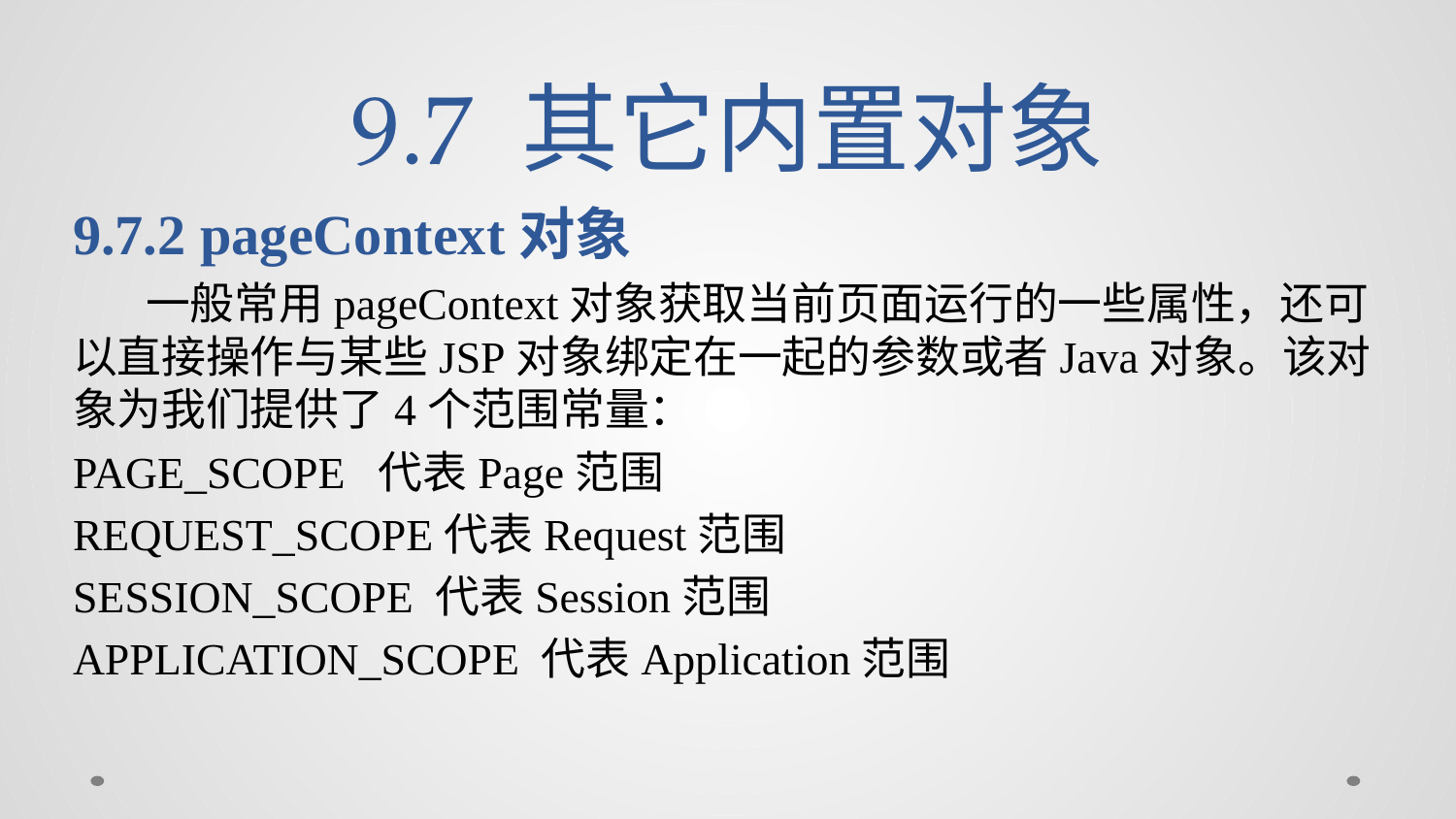

# 9.7 其它内置对象
9.7.2 pageContext对象
一般常用pageContext对象获取当前页面运行的一些属性，还可以直接操作与某些JSP对象绑定在一起的参数或者Java对象。该对象为我们提供了4个范围常量：
PAGE_SCOPE  代表Page范围
REQUEST_SCOPE代表Request范围
SESSION_SCOPE 代表Session范围
APPLICATION_SCOPE 代表Application范围